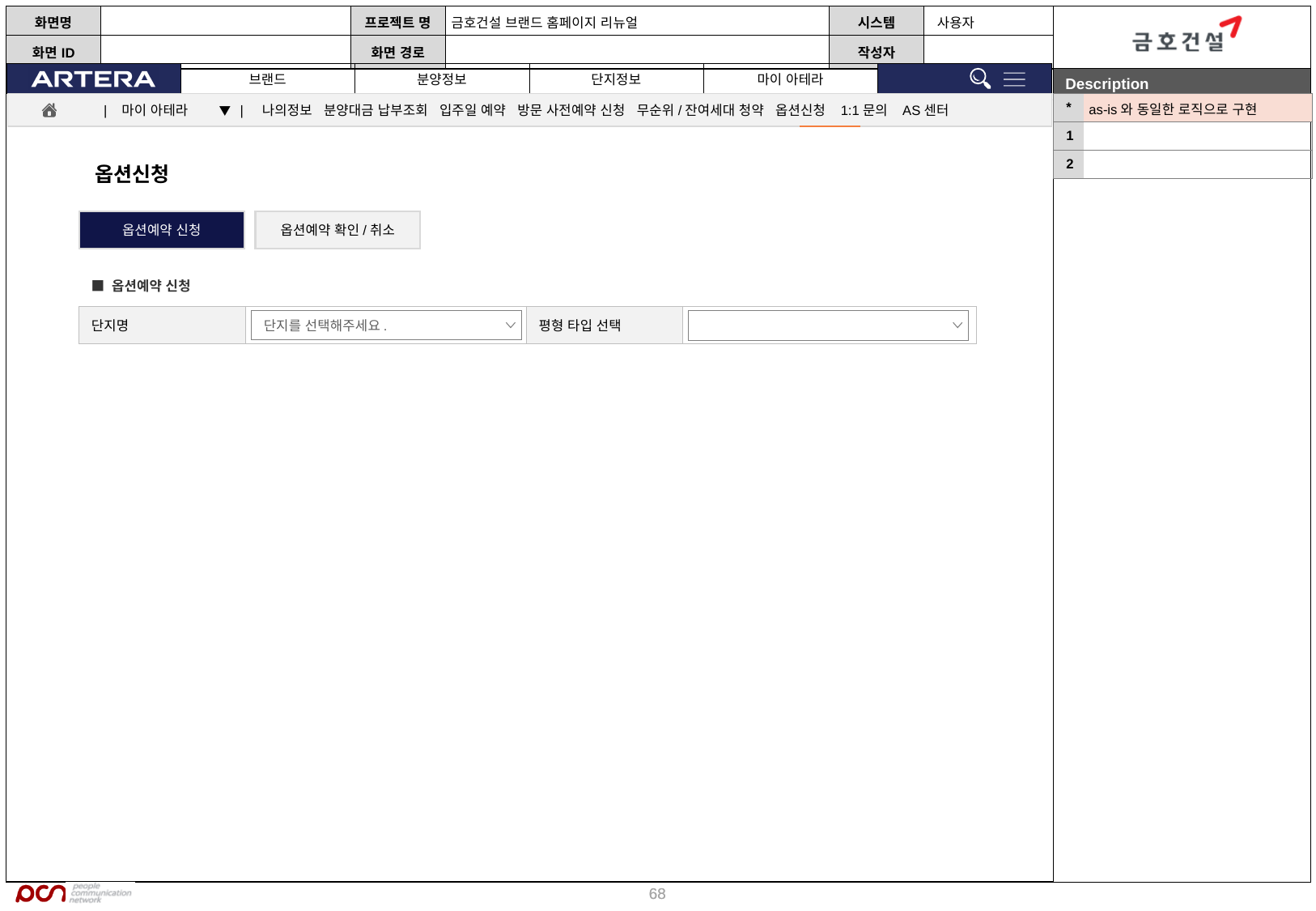

| \* | as-is와 동일한 로직으로 구현 |
| --- | --- |
| 1 |  |
| 2 |  |
|   마이 아테라        ▼  |    나의정보   분양대금 납부조회   입주일 예약   방문 사전예약 신청   무순위/잔여세대 청약   옵션신청   1:1문의   AS센터

옵션신청
옵션예약 신청
옵션예약 확인/취소
■ 옵션예약 신청
| 단지명 |  | 평형 타입 선택 |  |
| --- | --- | --- | --- |
단지를 선택해주세요.